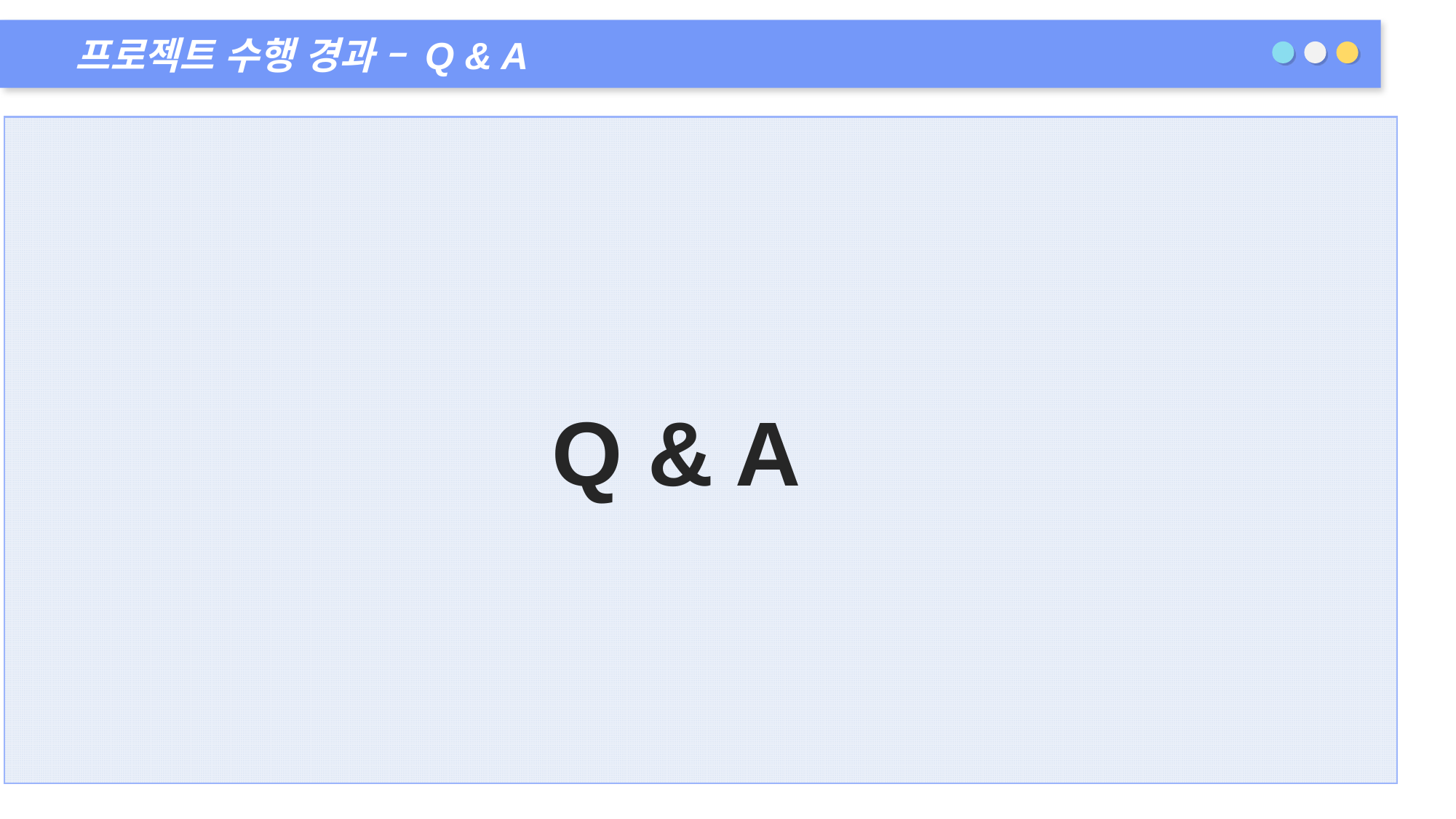

프로젝트 수행 경과 – Q & A

Q & A